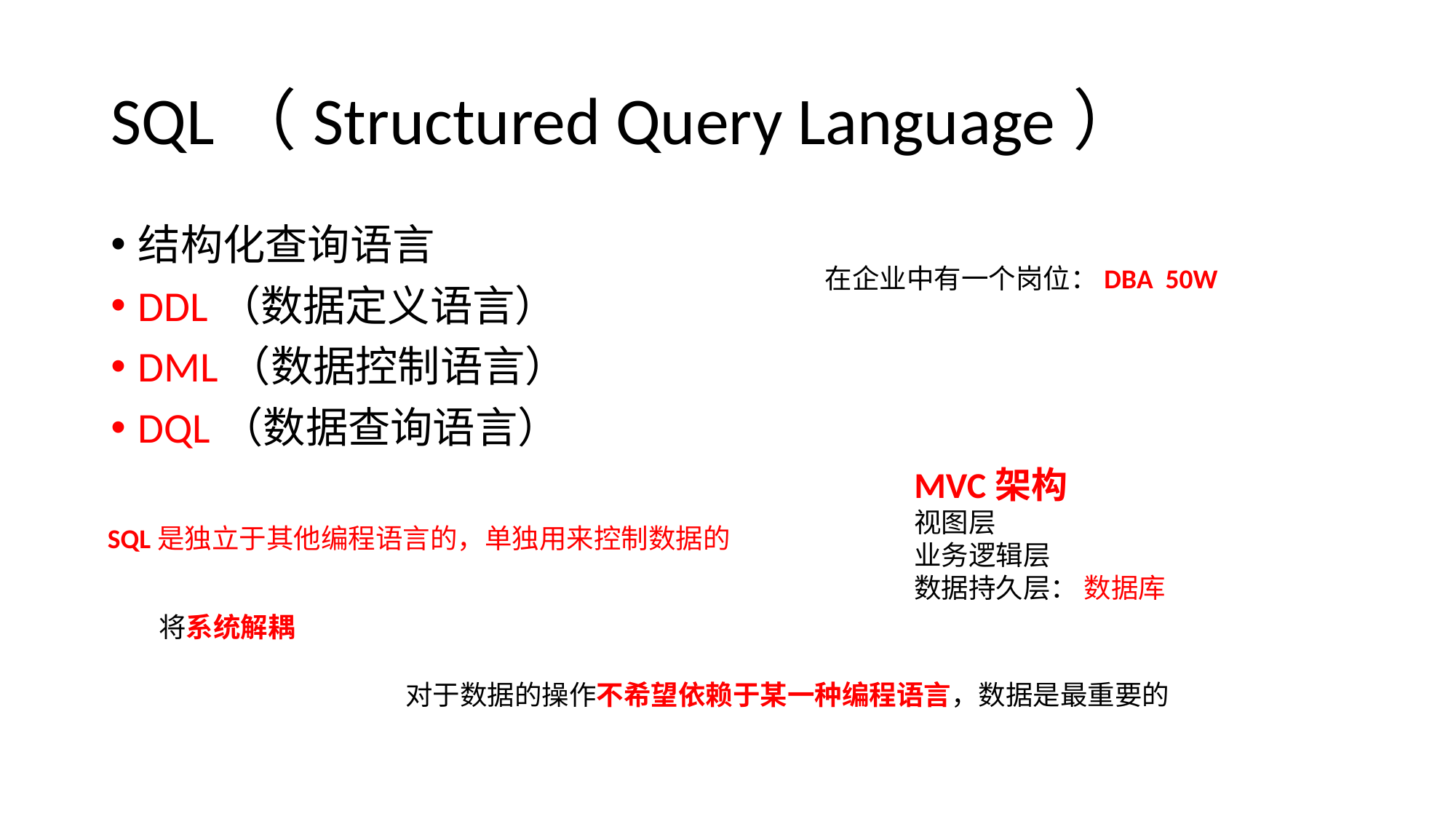

# SQL（Structured Query Language）
结构化查询语言
DDL（数据定义语言）
DML（数据控制语言）
DQL（数据查询语言）
在企业中有一个岗位：DBA  50W
MVC架构
视图层
业务逻辑层
数据持久层： 数据库
SQL是独立于其他编程语言的，单独用来控制数据的
将系统解耦
对于数据的操作不希望依赖于某一种编程语言，数据是最重要的